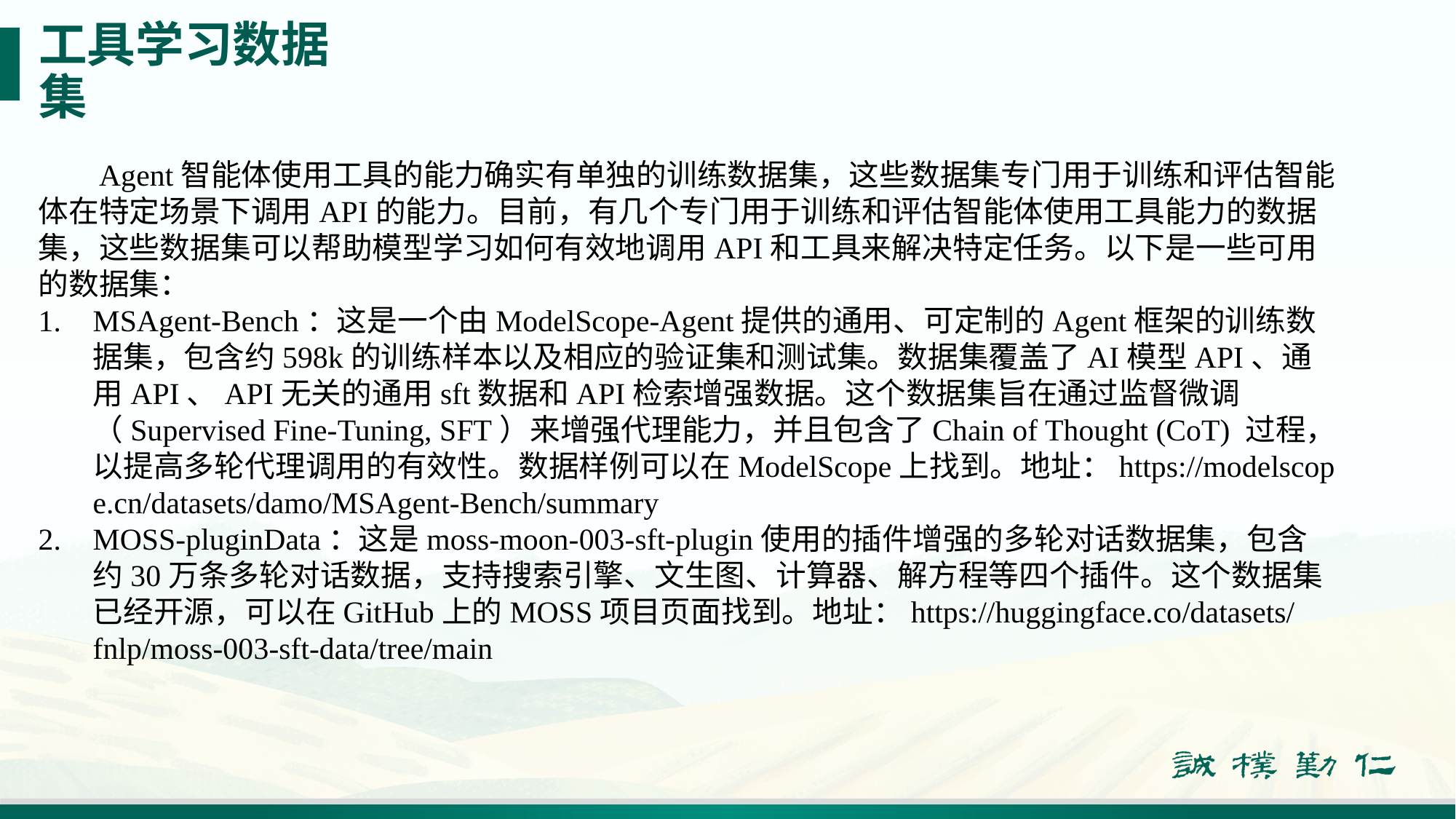

# 工具学习数据集
Agent智能体使用工具的能力确实有单独的训练数据集，这些数据集专门用于训练和评估智能体在特定场景下调用API的能力。目前，有几个专门用于训练和评估智能体使用工具能力的数据集，这些数据集可以帮助模型学习如何有效地调用API和工具来解决特定任务。以下是一些可用的数据集：
MSAgent-Bench：这是一个由ModelScope-Agent提供的通用、可定制的Agent框架的训练数据集，包含约598k的训练样本以及相应的验证集和测试集。数据集覆盖了AI模型API、通用API、API无关的通用sft数据和API检索增强数据。这个数据集旨在通过监督微调（Supervised Fine-Tuning, SFT）来增强代理能力，并且包含了Chain of Thought (CoT) 过程，以提高多轮代理调用的有效性。数据样例可以在ModelScope上找到。地址：https://modelscope.cn/datasets/damo/MSAgent-Bench/summary
MOSS-pluginData：这是moss-moon-003-sft-plugin使用的插件增强的多轮对话数据集，包含约30万条多轮对话数据，支持搜索引擎、文生图、计算器、解方程等四个插件。这个数据集已经开源，可以在GitHub上的MOSS项目页面找到。地址：https://huggingface.co/datasets/fnlp/moss-003-sft-data/tree/main